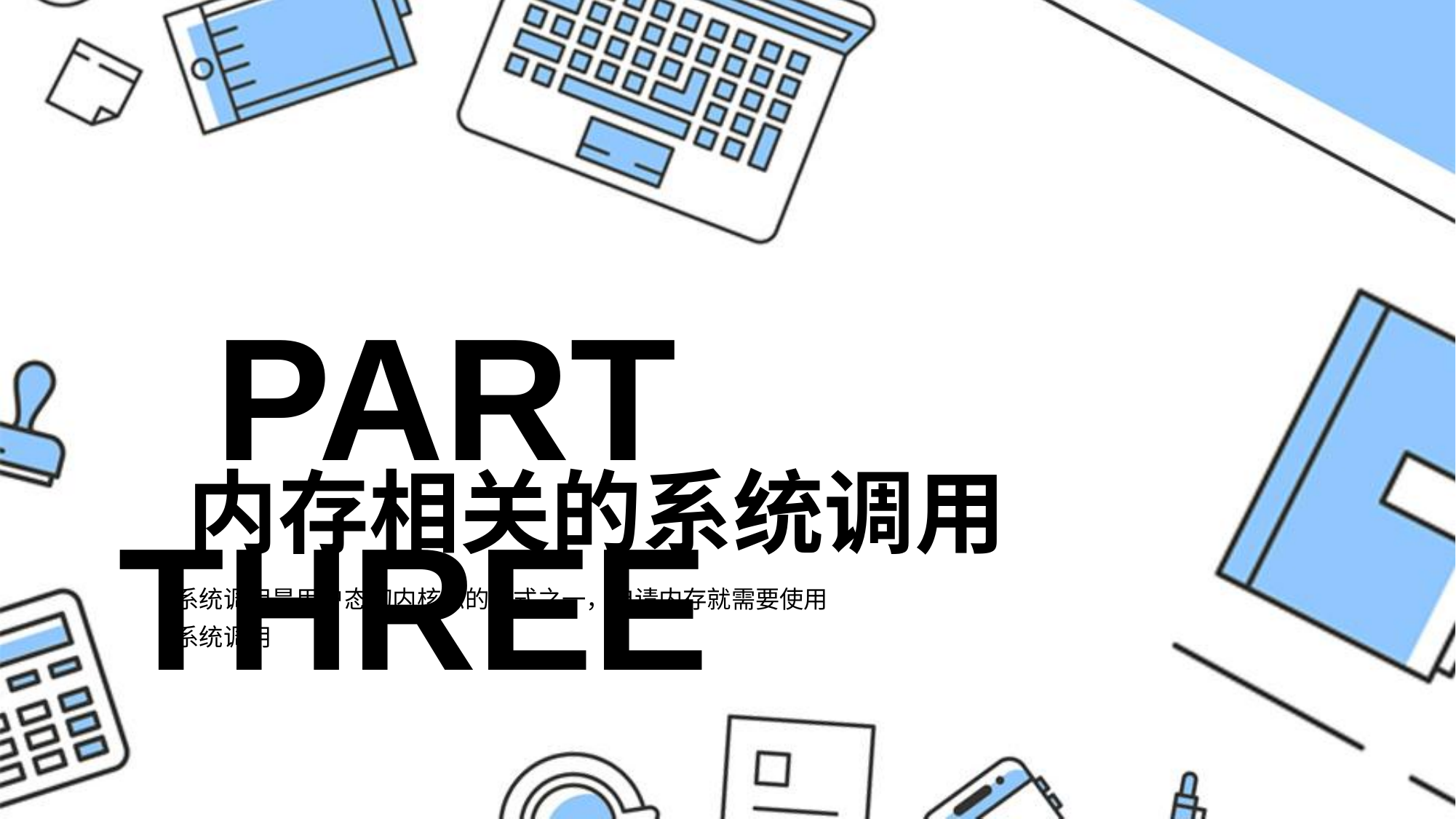

PART THREE
内存相关的系统调用
系统调用是用户态切内核态的方式之一，申请内存就需要使用系统调用